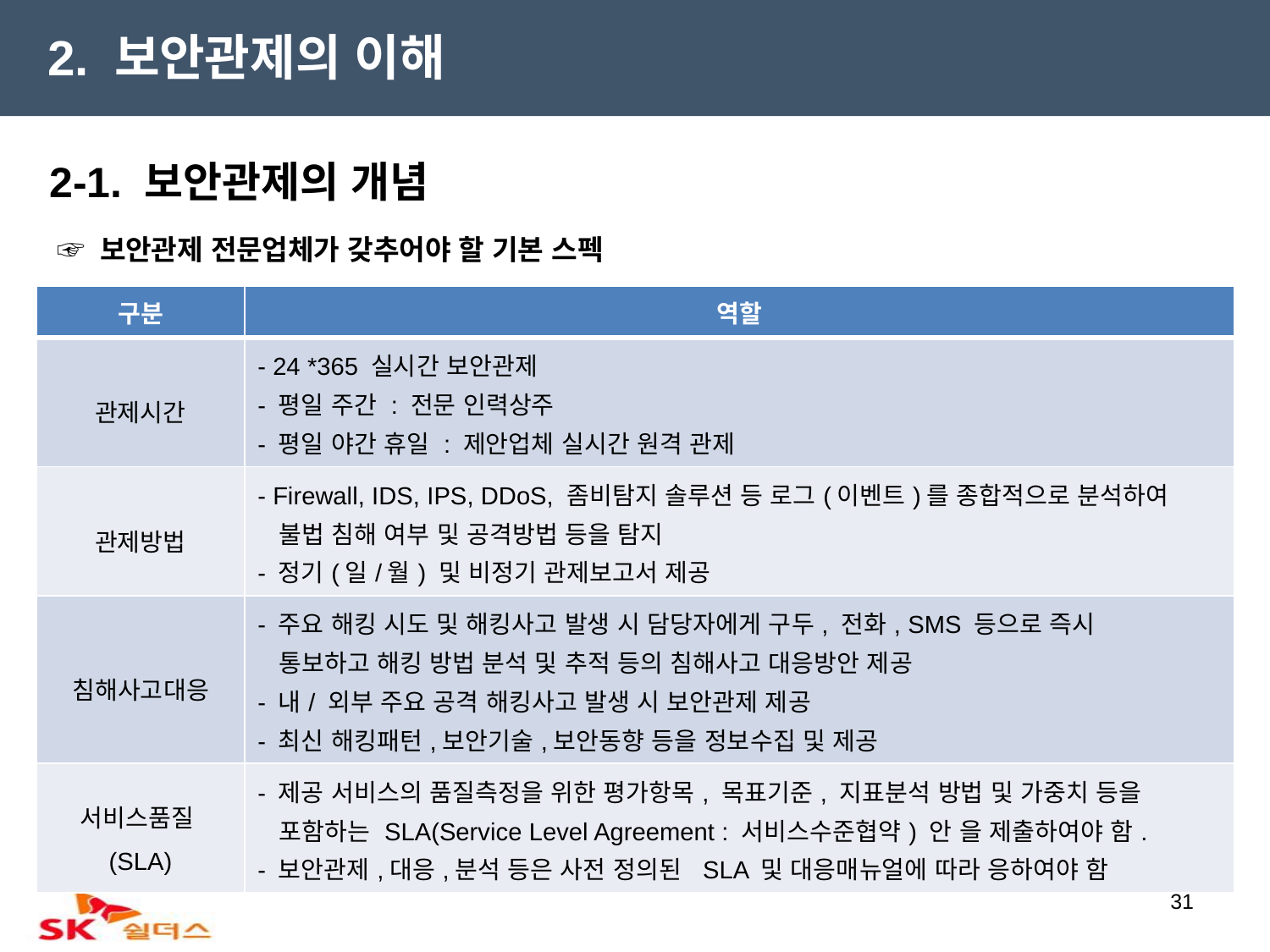

2. 보안관제의 이해
2-1. 보안관제의 개념
 ☞ 보안관제 전문업체가 갖추어야 할 기본 스펙
| 구분 | 역할 |
| --- | --- |
| 관제시간 | - 24 \*365 실시간 보안관제 - 평일 주간 : 전문 인력상주 - 평일 야간 휴일 : 제안업체 실시간 원격 관제 |
| 관제방법 | - Firewall, IDS, IPS, DDoS, 좀비탐지 솔루션 등 로그(이벤트)를 종합적으로 분석하여 불법 침해 여부 및 공격방법 등을 탐지 - 정기(일/월) 및 비정기 관제보고서 제공 |
| 침해사고대응 | - 주요 해킹 시도 및 해킹사고 발생 시 담당자에게 구두, 전화, SMS 등으로 즉시 통보하고 해킹 방법 분석 및 추적 등의 침해사고 대응방안 제공 - 내/ 외부 주요 공격 해킹사고 발생 시 보안관제 제공 - 최신 해킹패턴,보안기술,보안동향 등을 정보수집 및 제공 |
| 서비스품질 (SLA) | - 제공 서비스의 품질측정을 위한 평가항목, 목표기준, 지표분석 방법 및 가중치 등을 포함하는 SLA(Service Level Agreement : 서비스수준협약) 안 을 제출하여야 함. - 보안관제,대응,분석 등은 사전 정의된 SLA 및 대응매뉴얼에 따라 응하여야 함 |
31